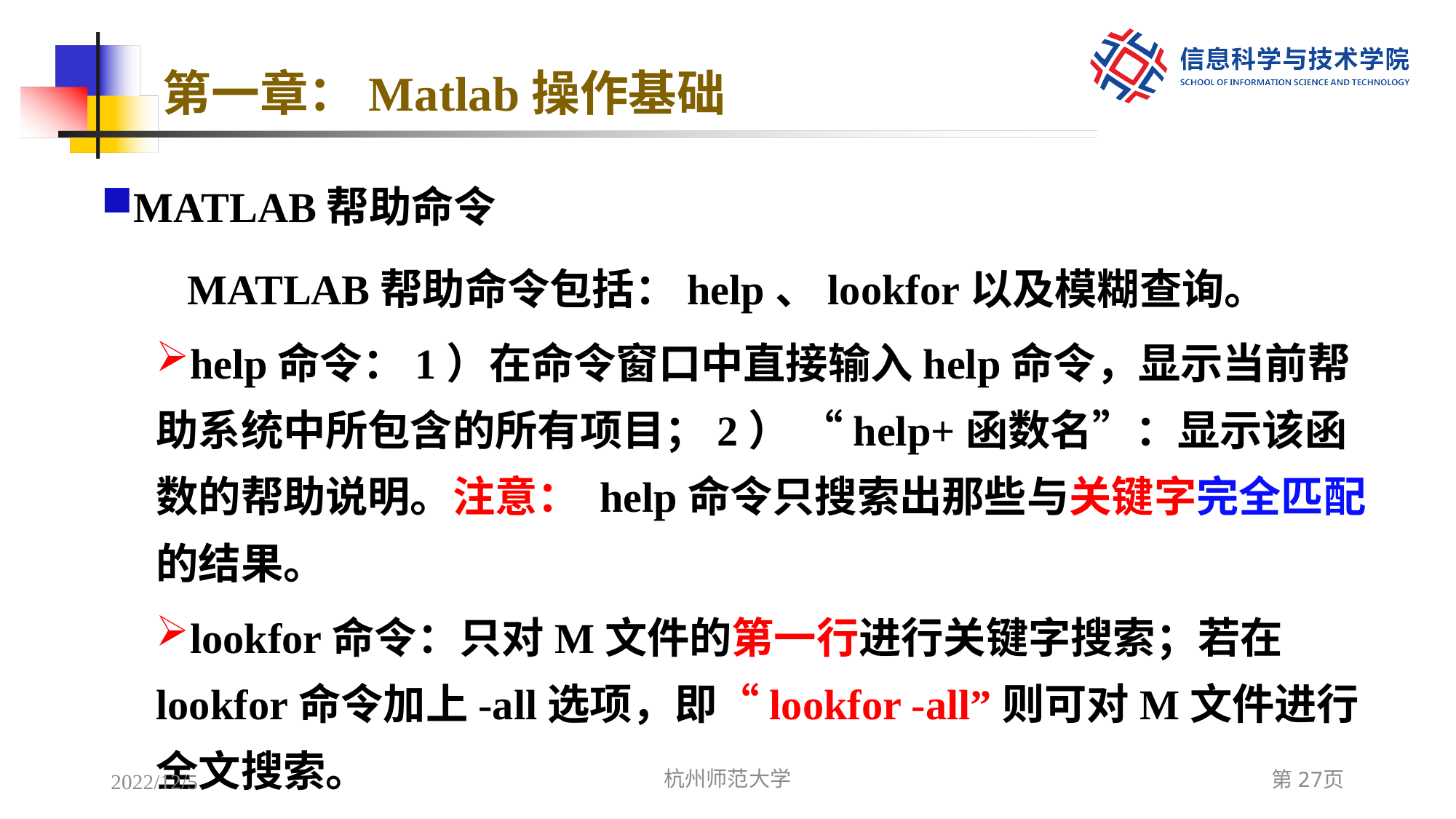

# 第一章：Matlab操作基础
MATLAB帮助命令
MATLAB帮助命令包括：help、lookfor以及模糊查询。
help命令：1）在命令窗口中直接输入help命令，显示当前帮助系统中所包含的所有项目；2） “help+函数名”：显示该函数的帮助说明。注意： help命令只搜索出那些与关键字完全匹配的结果。
lookfor命令：只对M文件的第一行进行关键字搜索；若在lookfor命令加上-all选项，即“lookfor -all”则可对M文件进行全文搜索。

2022/12/5
杭州师范大学
第27页